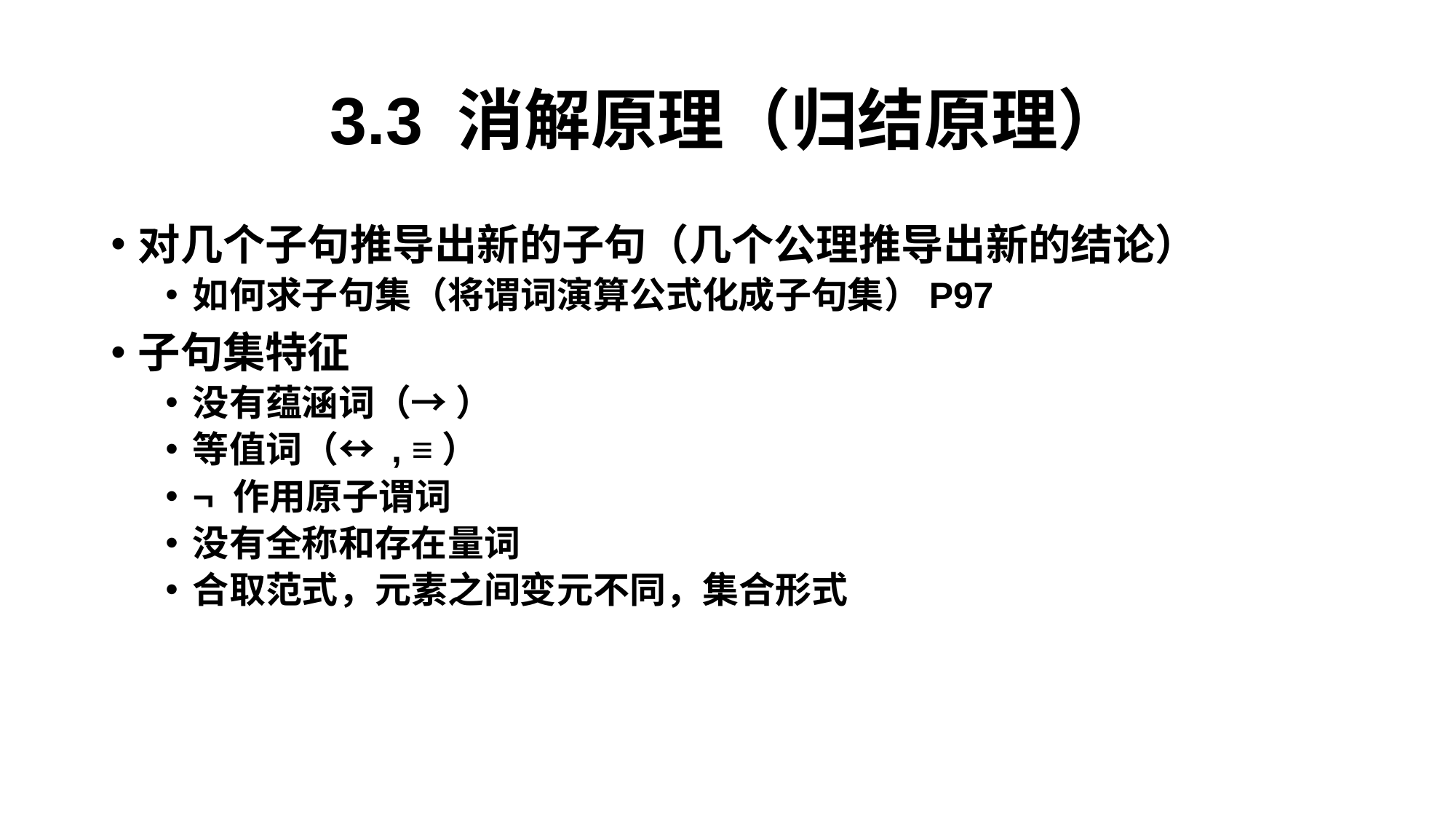

# 3.3 消解原理（归结原理）
对几个子句推导出新的子句（几个公理推导出新的结论）
如何求子句集（将谓词演算公式化成子句集）P97
子句集特征
没有蕴涵词（→ ）
等值词（↔ , ≡）
¬ 作用原子谓词
没有全称和存在量词
合取范式，元素之间变元不同，集合形式